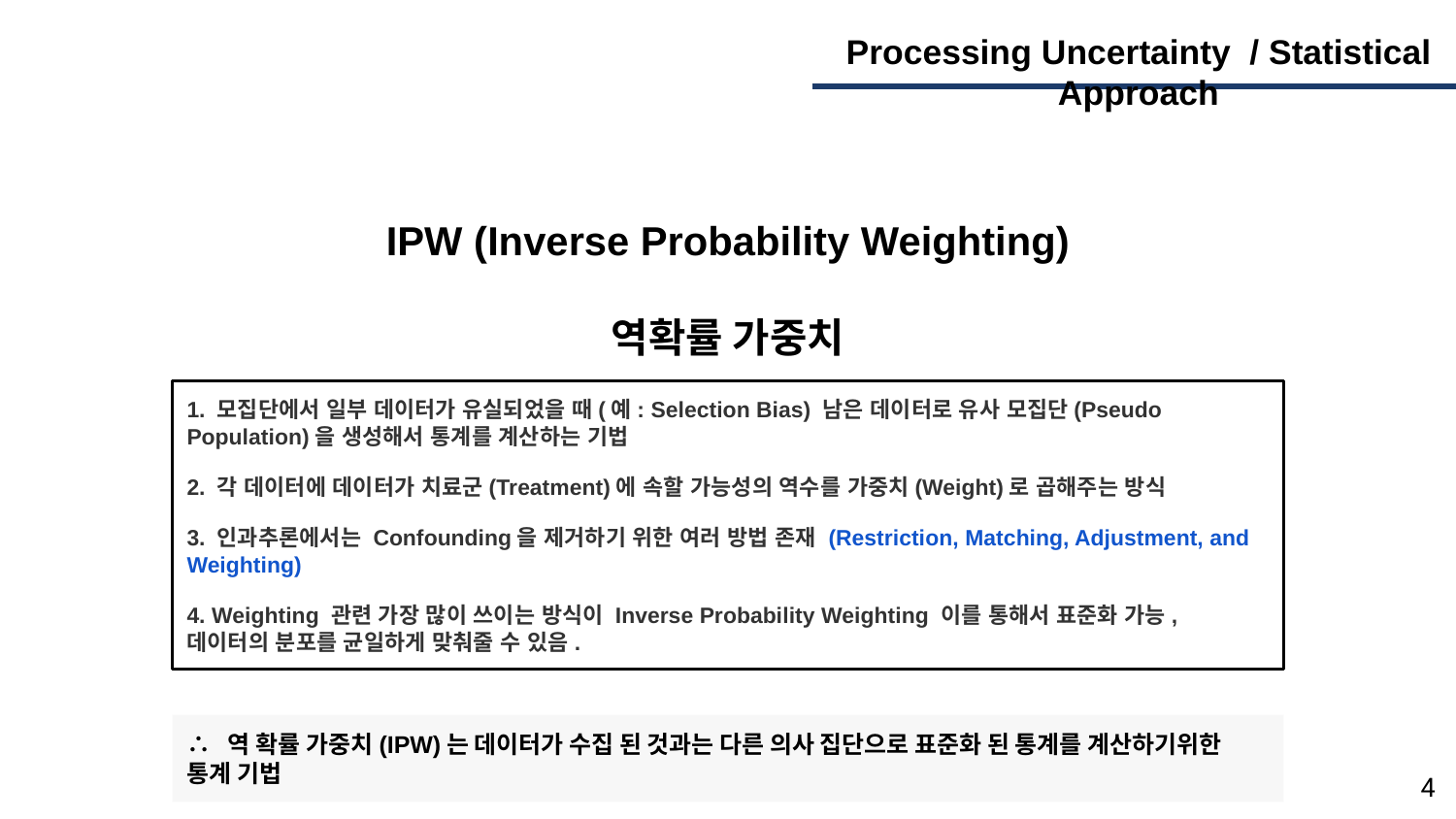

Processing Uncertainty  / Statistical Approach
IPW (Inverse Probability Weighting)

역확률 가중치
1. 모집단에서 일부 데이터가 유실되었을 때(예: Selection Bias) 남은 데이터로 유사 모집단(Pseudo Population)을 생성해서 통계를 계산하는 기법
2. 각 데이터에 데이터가 치료군(Treatment)에 속할 가능성의 역수를 가중치(Weight)로 곱해주는 방식
3. 인과추론에서는 Confounding을 제거하기 위한 여러 방법 존재 (Restriction, Matching, Adjustment, and Weighting)
4. Weighting 관련 가장 많이 쓰이는 방식이 Inverse Probability Weighting 이를 통해서 표준화 가능, 데이터의 분포를 균일하게 맞춰줄 수 있음.
∴  역 확률 가중치(IPW)는 데이터가 수집 된 것과는 다른 의사 집단으로 표준화 된 통계를 계산하기위한 통계 기법
4